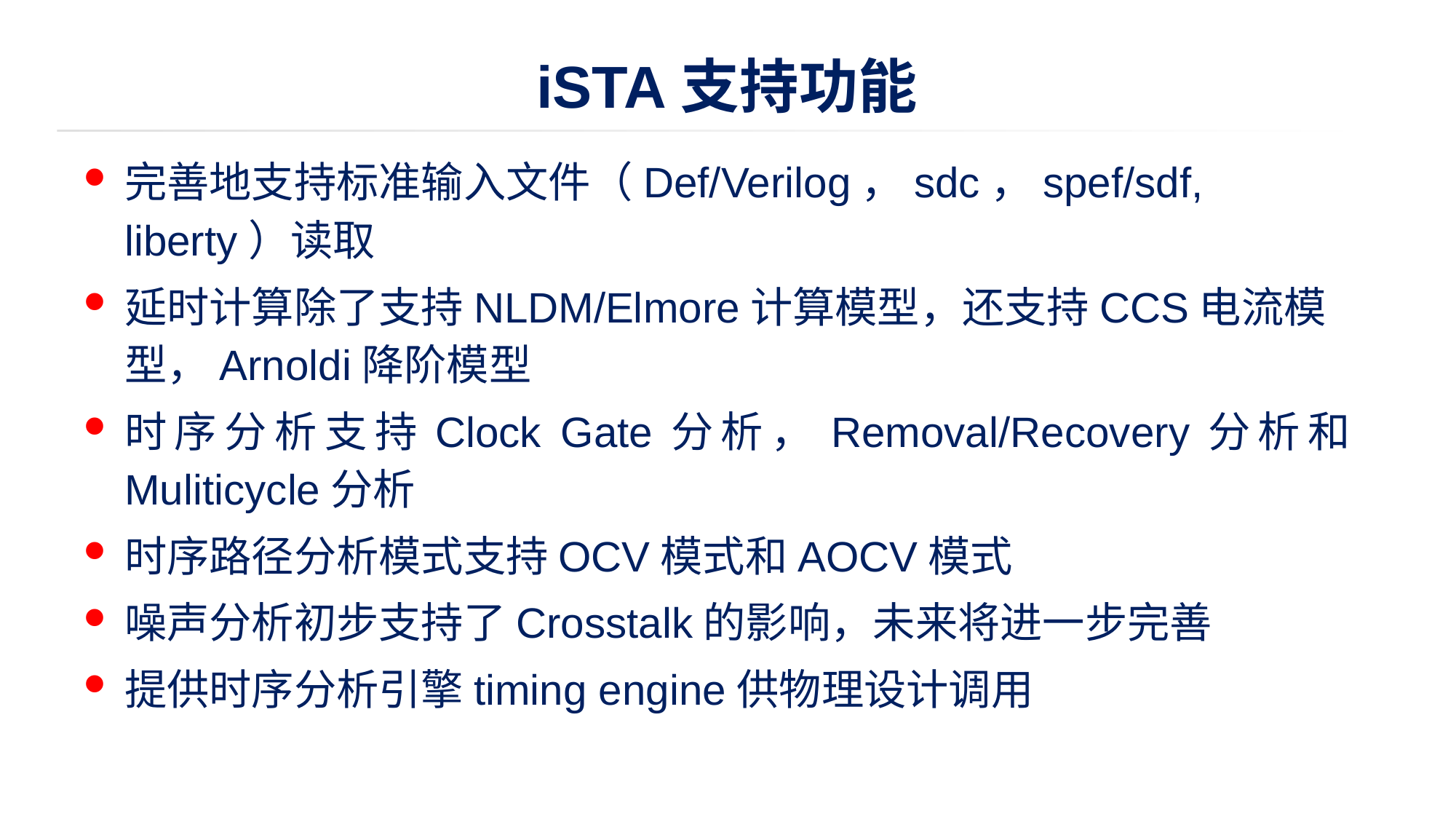

# iSTA支持功能
完善地支持标准输入文件（Def/Verilog，sdc，spef/sdf, liberty）读取
延时计算除了支持NLDM/Elmore计算模型，还支持CCS电流模型，Arnoldi降阶模型
时序分析支持Clock Gate分析，Removal/Recovery分析和Muliticycle分析
时序路径分析模式支持OCV模式和AOCV模式
噪声分析初步支持了Crosstalk的影响，未来将进一步完善
提供时序分析引擎timing engine供物理设计调用